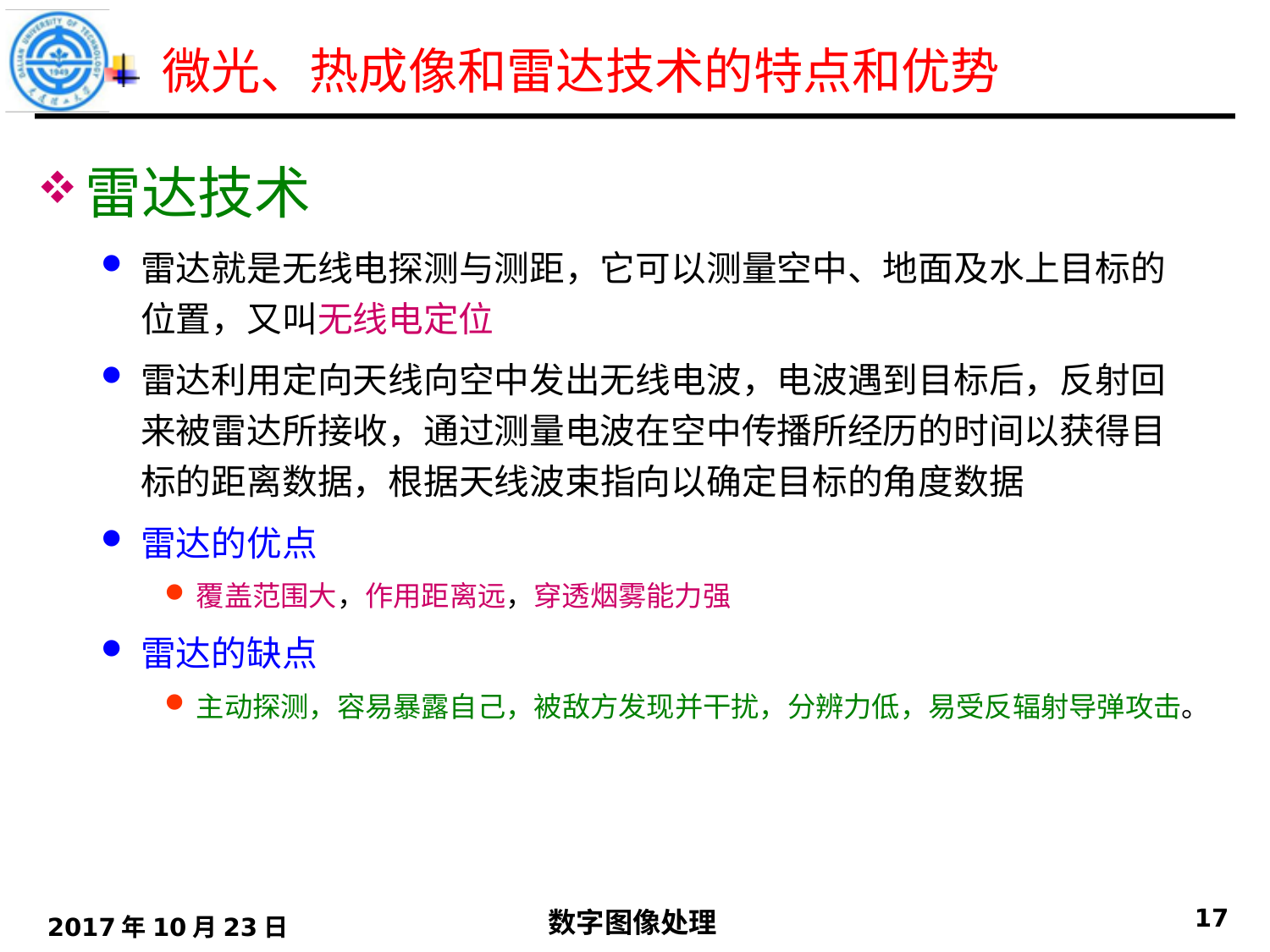

# 微光、热成像和雷达技术的特点和优势

雷达技术
雷达就是无线电探测与测距，它可以测量空中、地面及水上目标的位置，又叫无线电定位
雷达利用定向天线向空中发出无线电波，电波遇到目标后，反射回来被雷达所接收，通过测量电波在空中传播所经历的时间以获得目标的距离数据，根据天线波束指向以确定目标的角度数据
雷达的优点
覆盖范围大，作用距离远，穿透烟雾能力强
雷达的缺点
主动探测，容易暴露自己，被敌方发现并干扰，分辨力低，易受反辐射导弹攻击。